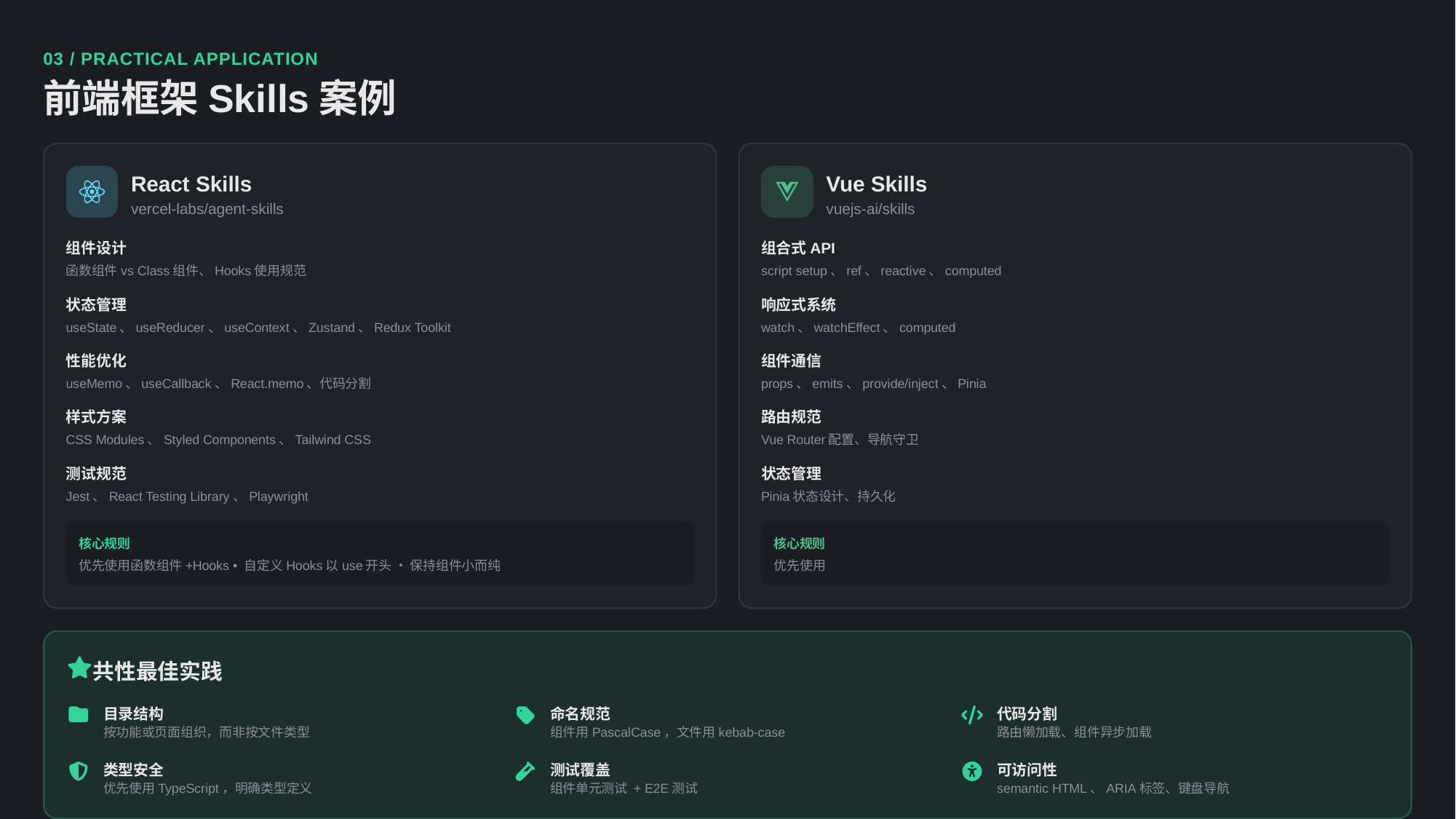

03 / PRACTICAL APPLICATION
前端框架Skills案例

React Skills

Vue Skills

vercel-labs/agent-skills
vuejs-ai/skills
组件设计
组合式API
函数组件vs Class组件、Hooks使用规范
script setup、ref、reactive、computed
状态管理
响应式系统
useState、useReducer、useContext、Zustand、Redux Toolkit
watch、watchEffect、computed
性能优化
组件通信
useMemo、useCallback、React.memo、代码分割
props、emits、provide/inject、Pinia
样式方案
路由规范
CSS Modules、Styled Components、Tailwind CSS
Vue Router配置、导航守卫
测试规范
状态管理
Jest、React Testing Library、Playwright
Pinia状态设计、持久化

核心规则
核心规则
优先使用函数组件+Hooks • 自定义Hooks以use开头 • 保持组件小而纯
优先使用

共性最佳实践

目录结构
命名规范
代码分割

按功能或页面组织，而非按文件类型
组件用PascalCase，文件用kebab-case
路由懒加载、组件异步加载
类型安全
测试覆盖
可访问性

优先使用TypeScript，明确类型定义
组件单元测试 + E2E测试
semantic HTML、ARIA标签、键盘导航